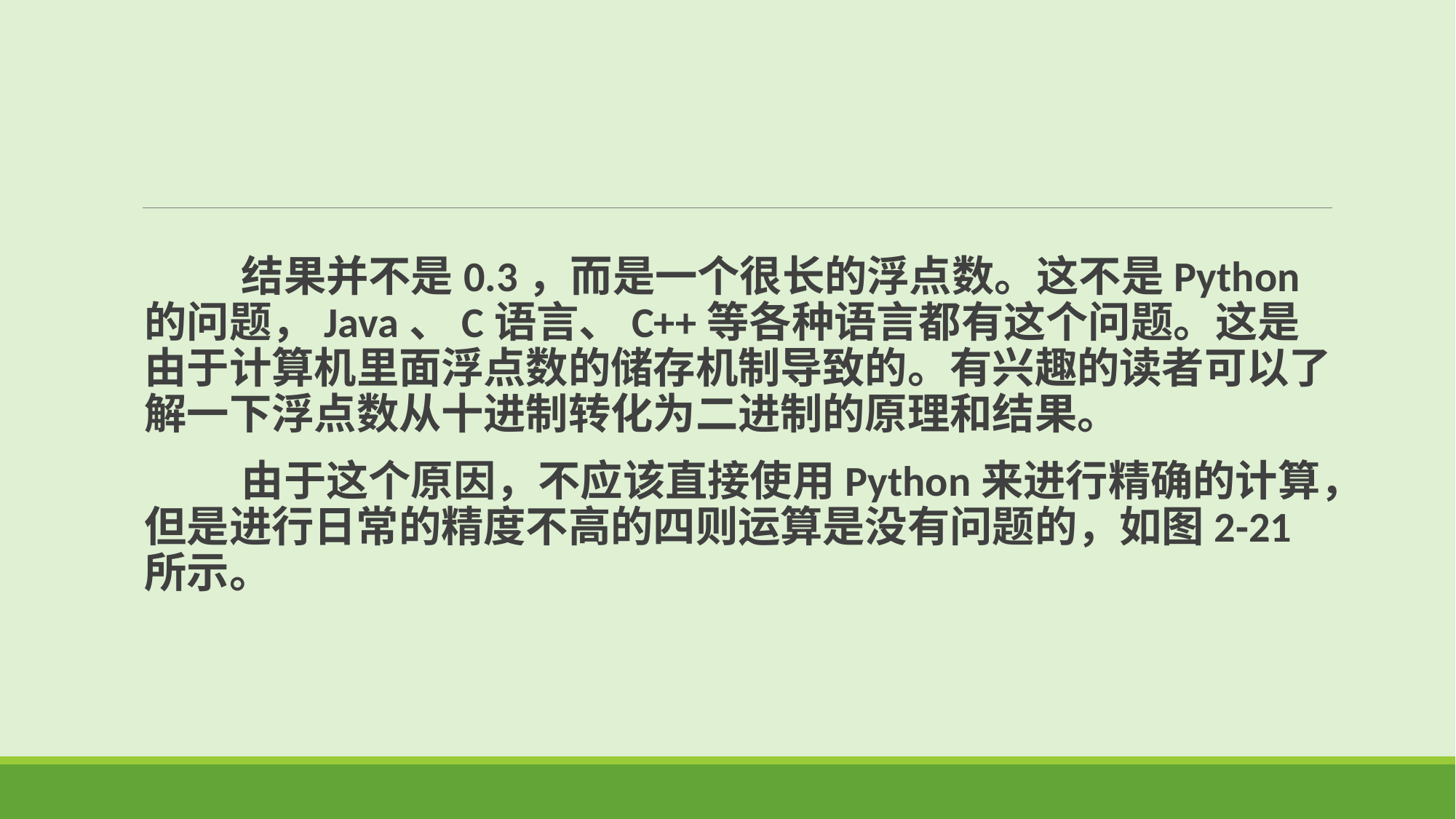

结果并不是0.3，而是一个很长的浮点数。这不是Python的问题，Java、C语言、C++等各种语言都有这个问题。这是由于计算机里面浮点数的储存机制导致的。有兴趣的读者可以了解一下浮点数从十进制转化为二进制的原理和结果。
         由于这个原因，不应该直接使用Python来进行精确的计算，但是进行日常的精度不高的四则运算是没有问题的，如图2-21所示。